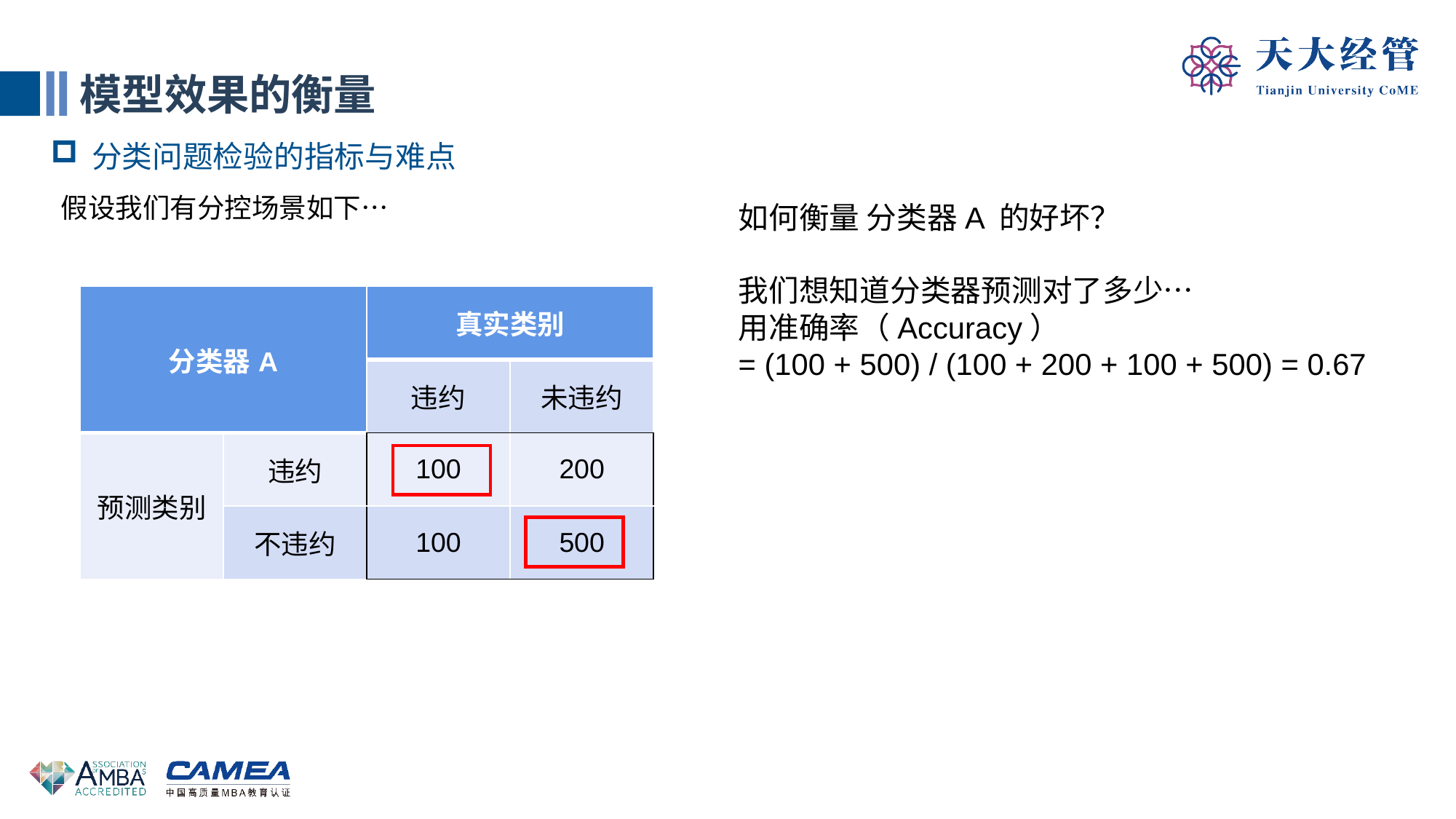

模型效果的衡量

分类问题检验的指标与难点
假设我们有分控场景如下…
如何衡量 分类器A 的好坏？

我们想知道分类器预测对了多少…
用准确率（Accuracy）
= (100 + 500) / (100 + 200 + 100 + 500) = 0.67
| 分类器A |  | 真实类别 |  |
| --- | --- | --- | --- |
|  |  | 违约 | 未违约 |
| 预测类别 | 违约 | 100 | 200 |
|  | 不违约 | 100 | 500 |